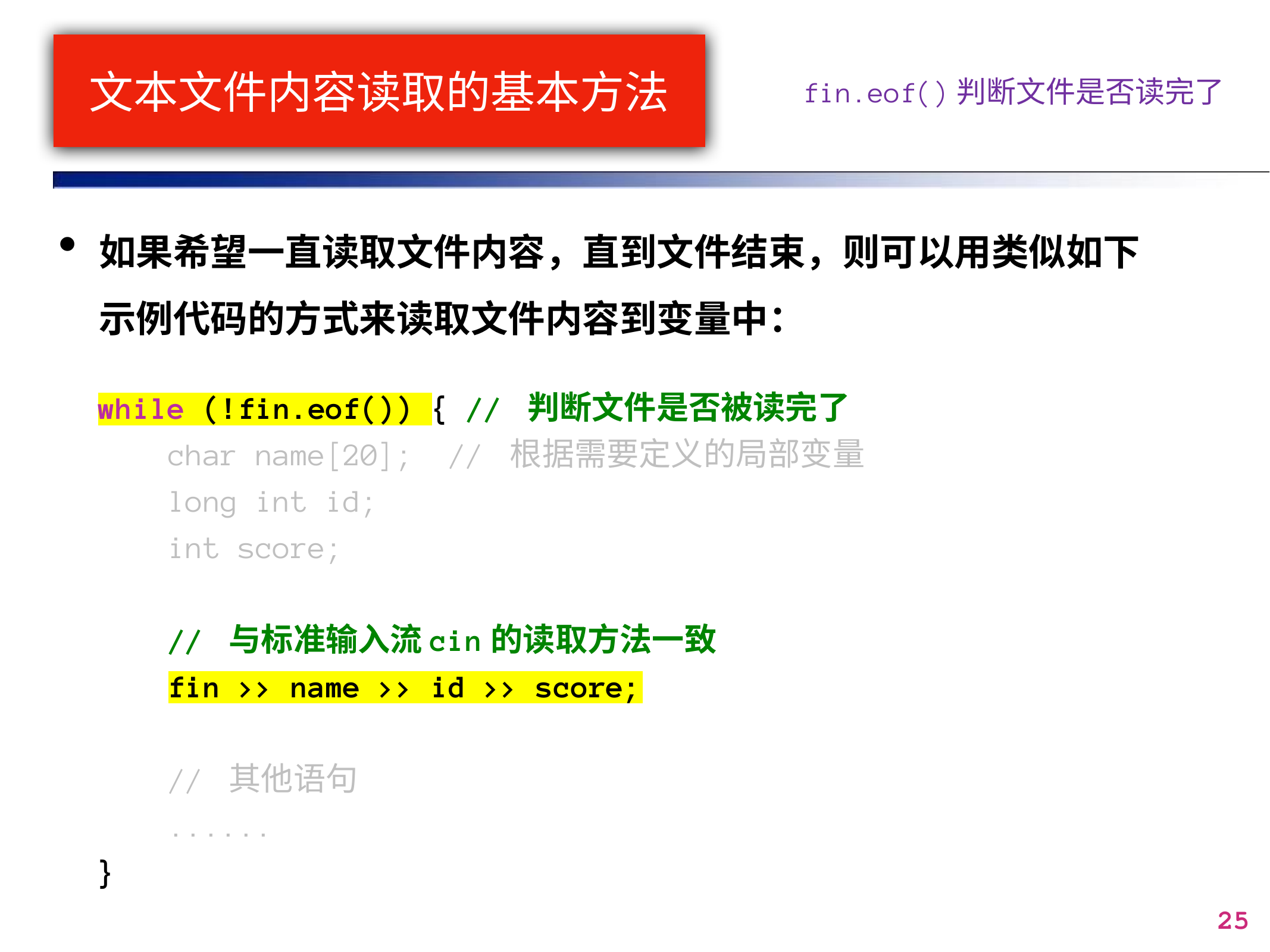

# 文本文件内容读取的基本方法
fin.eof()判断文件是否读完了
如果希望一直读取文件内容，直到文件结束，则可以用类似如下示例代码的方式来读取文件内容到变量中：
while (!fin.eof()) { // 判断文件是否被读完了
    char name[20];  // 根据需要定义的局部变量
    long int id;
    int score;

    // 与标准输入流cin的读取方法一致
    fin >> name >> id >> score;

    // 其他语句
    ......
}
25